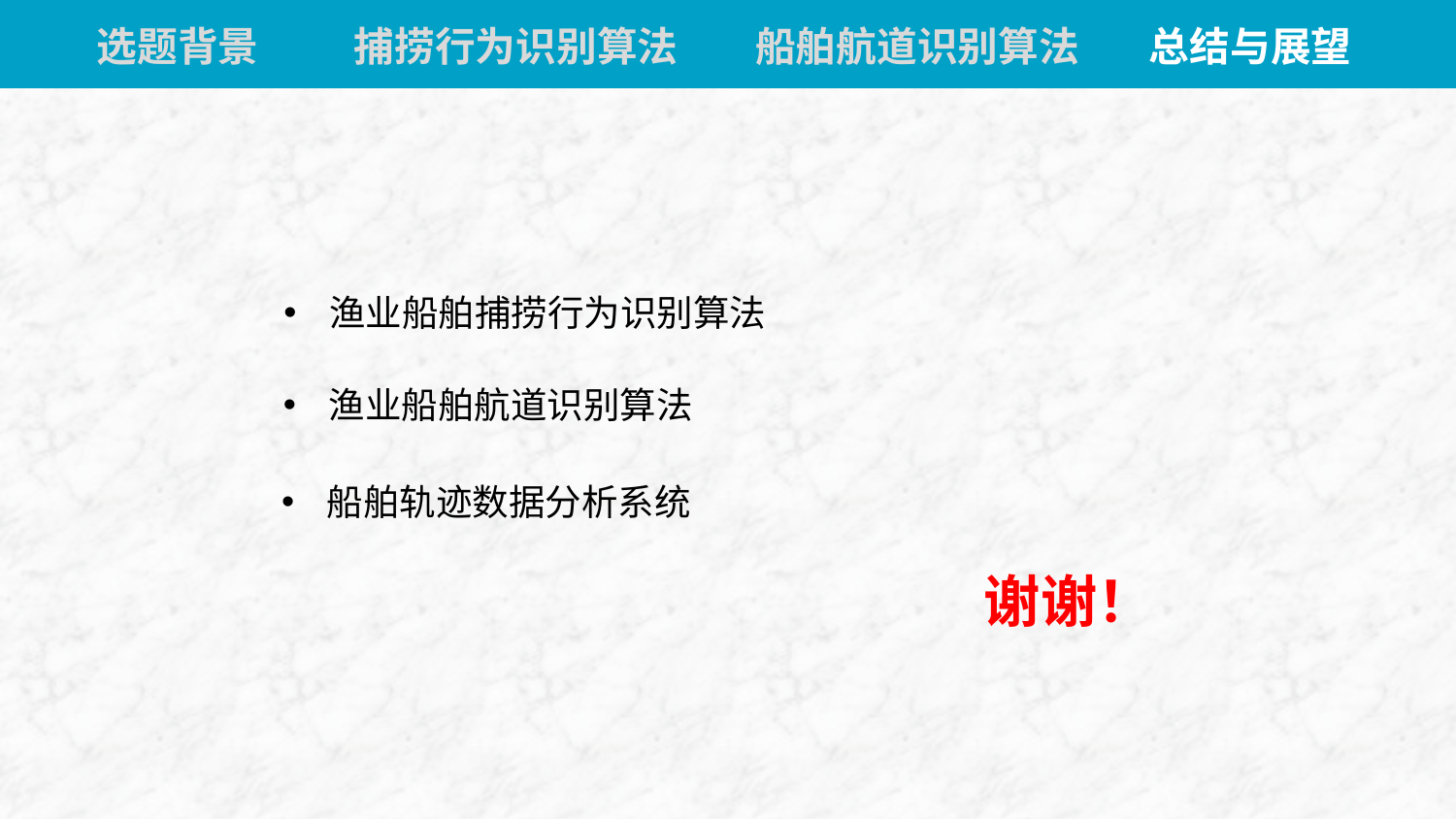

选题背景
捕捞行为识别算法
船舶航道识别算法
总结与展望
渔业船舶捕捞行为识别算法
渔业船舶航道识别算法
船舶轨迹数据分析系统
谢谢！